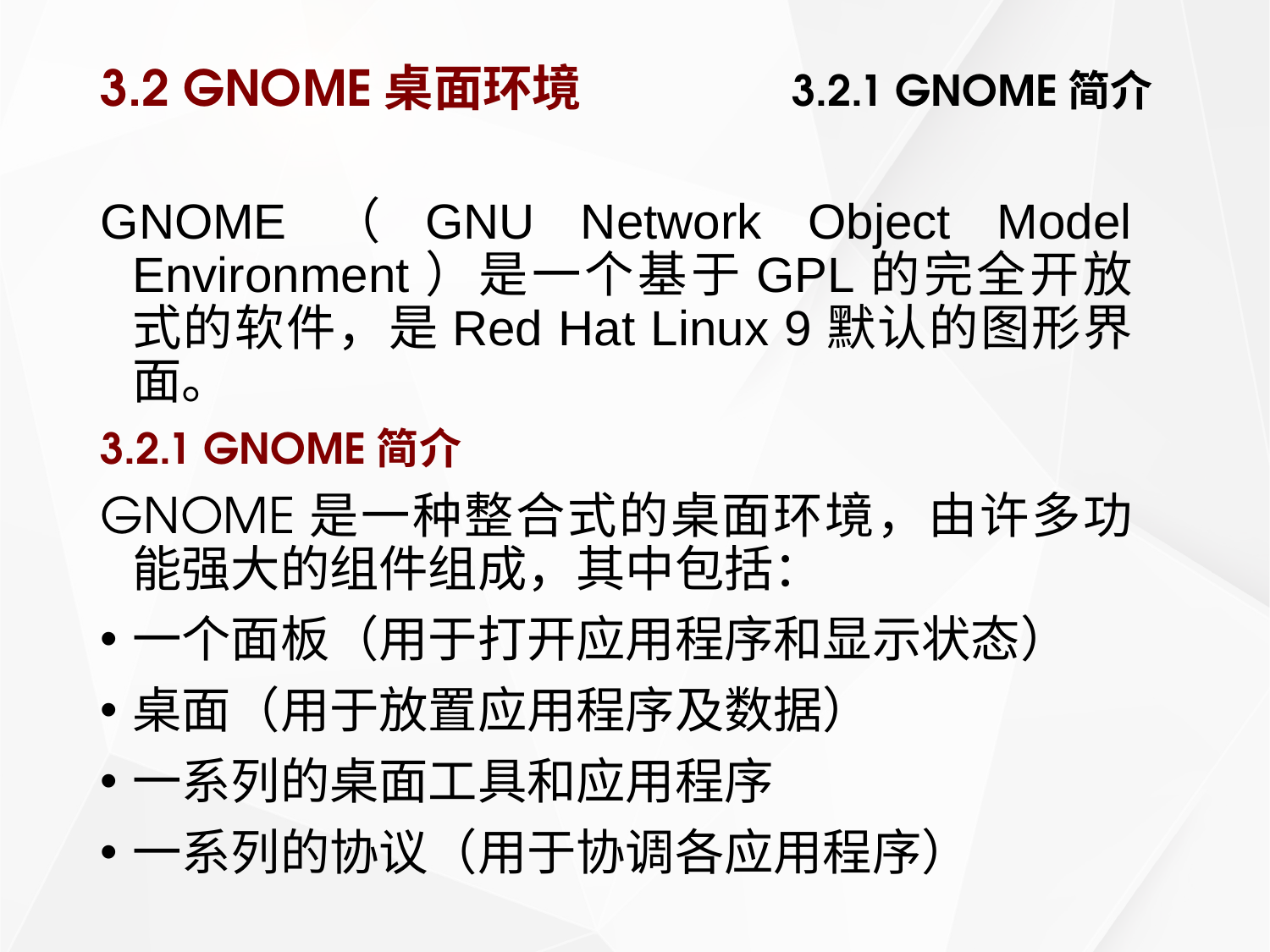

# 3.2 GNOME桌面环境		    3.2.1 GNOME简介
GNOME（GNU Network Object Model Environment）是一个基于GPL的完全开放式的软件，是Red Hat Linux 9默认的图形界面。
3.2.1 GNOME简介
GNOME是一种整合式的桌面环境，由许多功能强大的组件组成，其中包括：
一个面板（用于打开应用程序和显示状态）
桌面（用于放置应用程序及数据）
一系列的桌面工具和应用程序
一系列的协议（用于协调各应用程序）